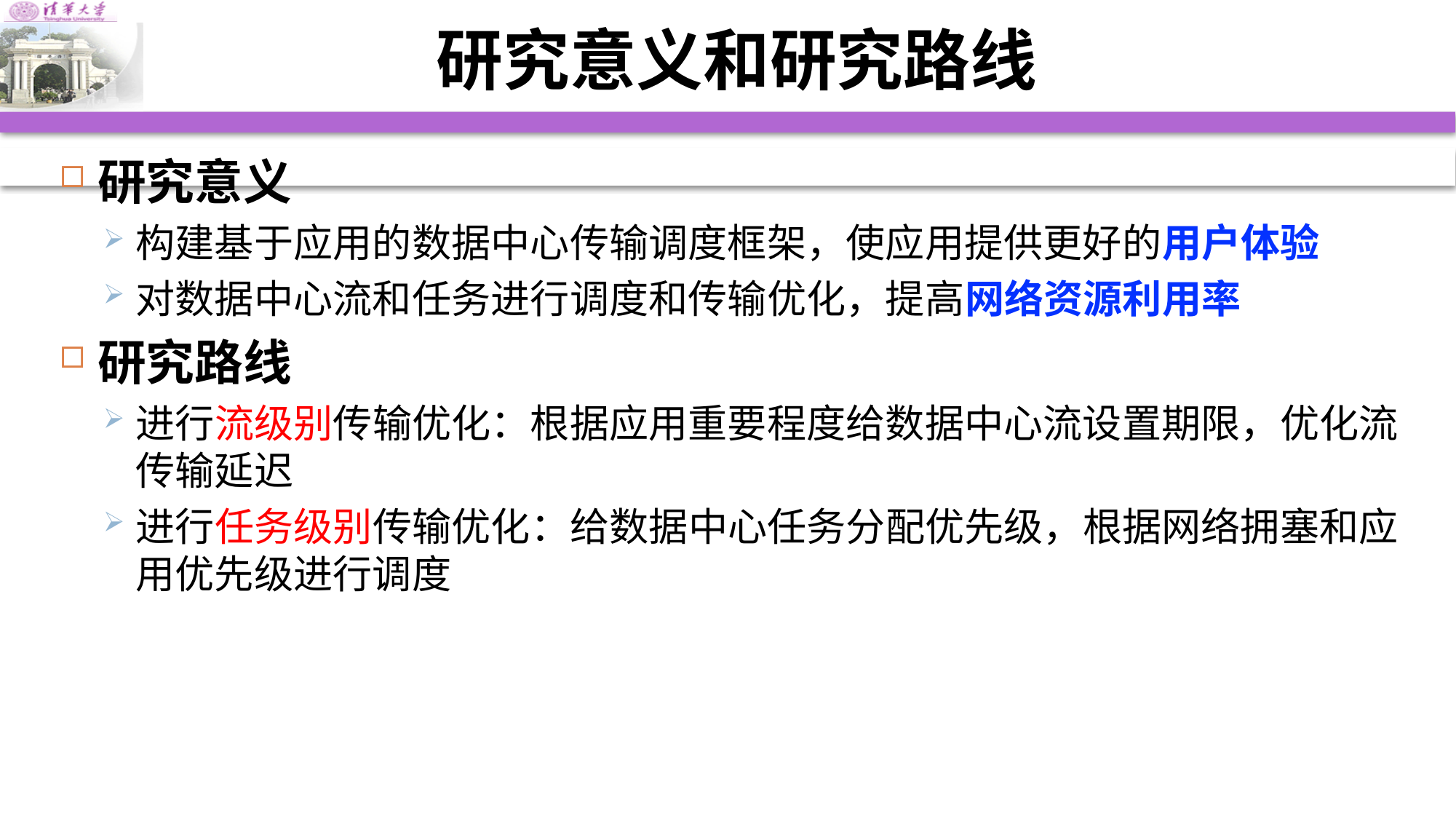

# 研究意义和研究路线
研究意义
构建基于应用的数据中心传输调度框架，使应用提供更好的用户体验
对数据中心流和任务进行调度和传输优化，提高网络资源利用率
研究路线
进行流级别传输优化：根据应用重要程度给数据中心流设置期限，优化流传输延迟
进行任务级别传输优化：给数据中心任务分配优先级，根据网络拥塞和应用优先级进行调度